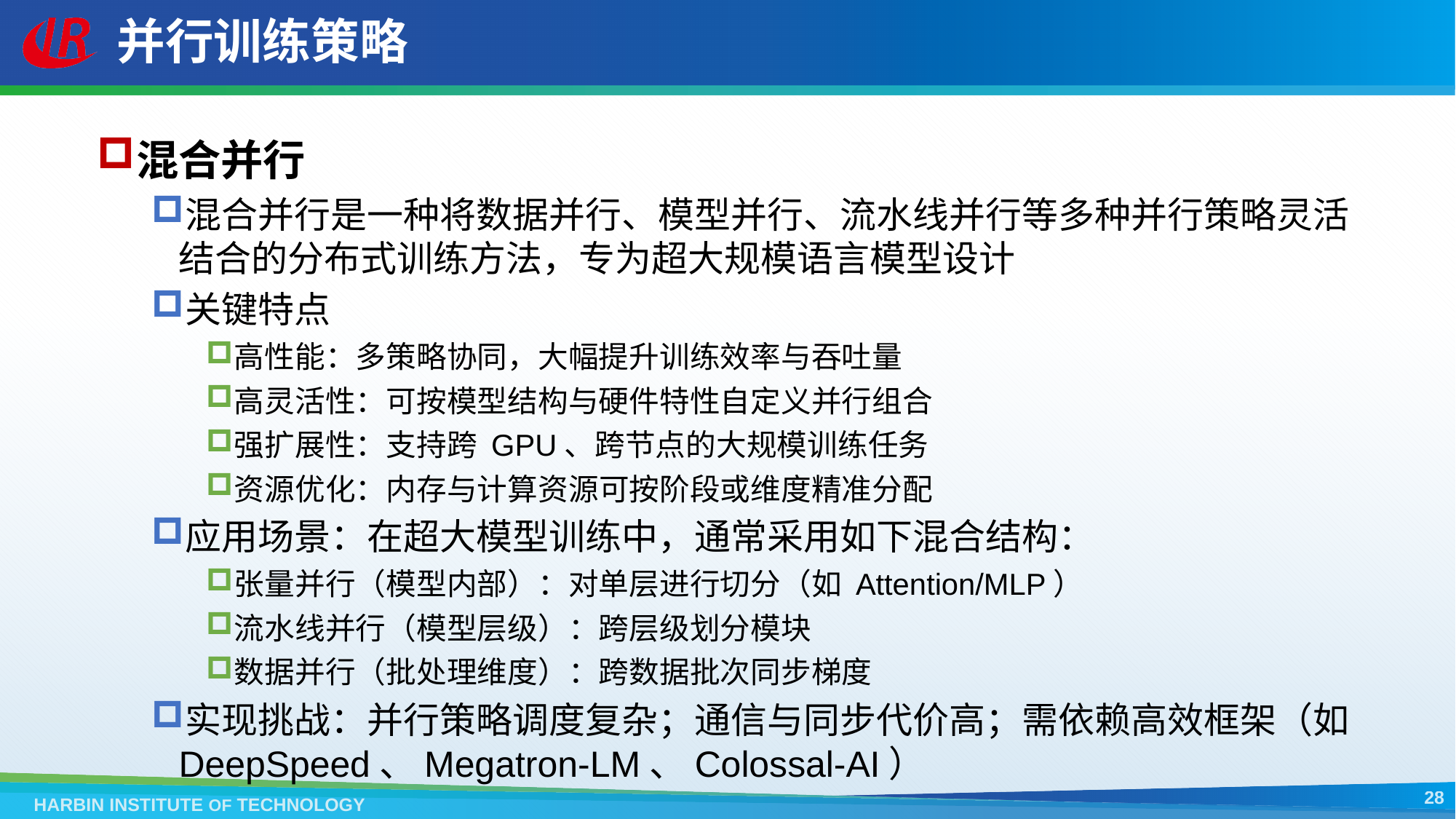

# 并行训练策略
混合并行
混合并行是一种将数据并行、模型并行、流水线并行等多种并行策略灵活结合的分布式训练方法，专为超大规模语言模型设计
关键特点
高性能：多策略协同，大幅提升训练效率与吞吐量
高灵活性：可按模型结构与硬件特性自定义并行组合
强扩展性：支持跨 GPU、跨节点的大规模训练任务
资源优化：内存与计算资源可按阶段或维度精准分配
应用场景：在超大模型训练中，通常采用如下混合结构：
张量并行（模型内部）：对单层进行切分（如 Attention/MLP）
流水线并行（模型层级）：跨层级划分模块
数据并行（批处理维度）：跨数据批次同步梯度
实现挑战：并行策略调度复杂；通信与同步代价高；需依赖高效框架（如 DeepSpeed、Megatron-LM、Colossal-AI）
28
HARBIN INSTITUTE OF TECHNOLOGY